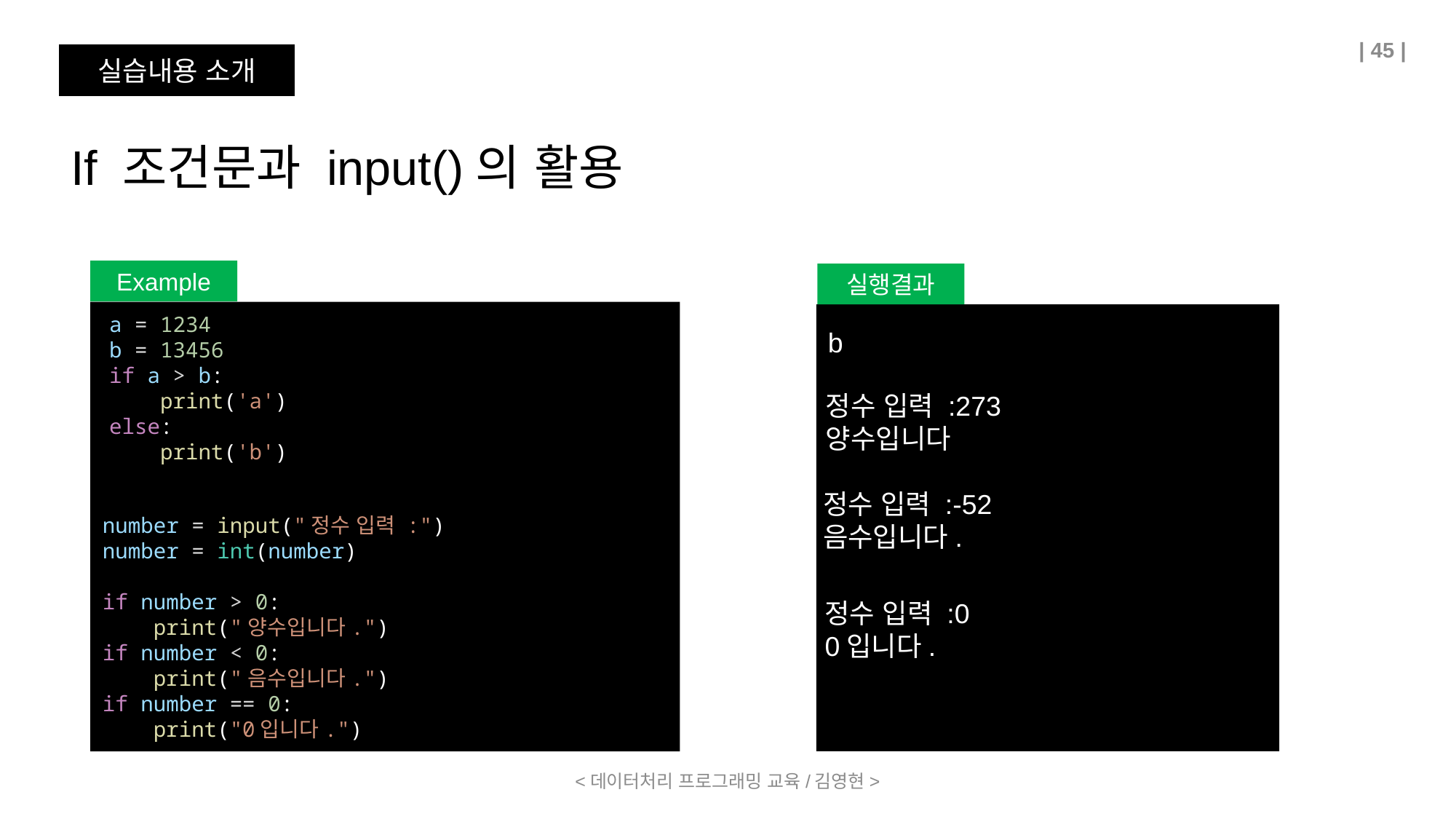

| 45 |
실습내용 소개
If 조건문과 input()의 활용
Example
실행결과

a = 1234
b = 13456
if a > b:
    print('a')
else:
    print('b')
b
정수 입력 :273
양수입니다
정수 입력 :-52
음수입니다.
number = input("정수 입력 :")
number = int(number)
if number > 0:
    print("양수입니다.")
if number < 0:
    print("음수입니다.")
if number == 0:
    print("0입니다.")
정수 입력 :0
0입니다.
<데이터처리 프로그래밍 교육/김영현>